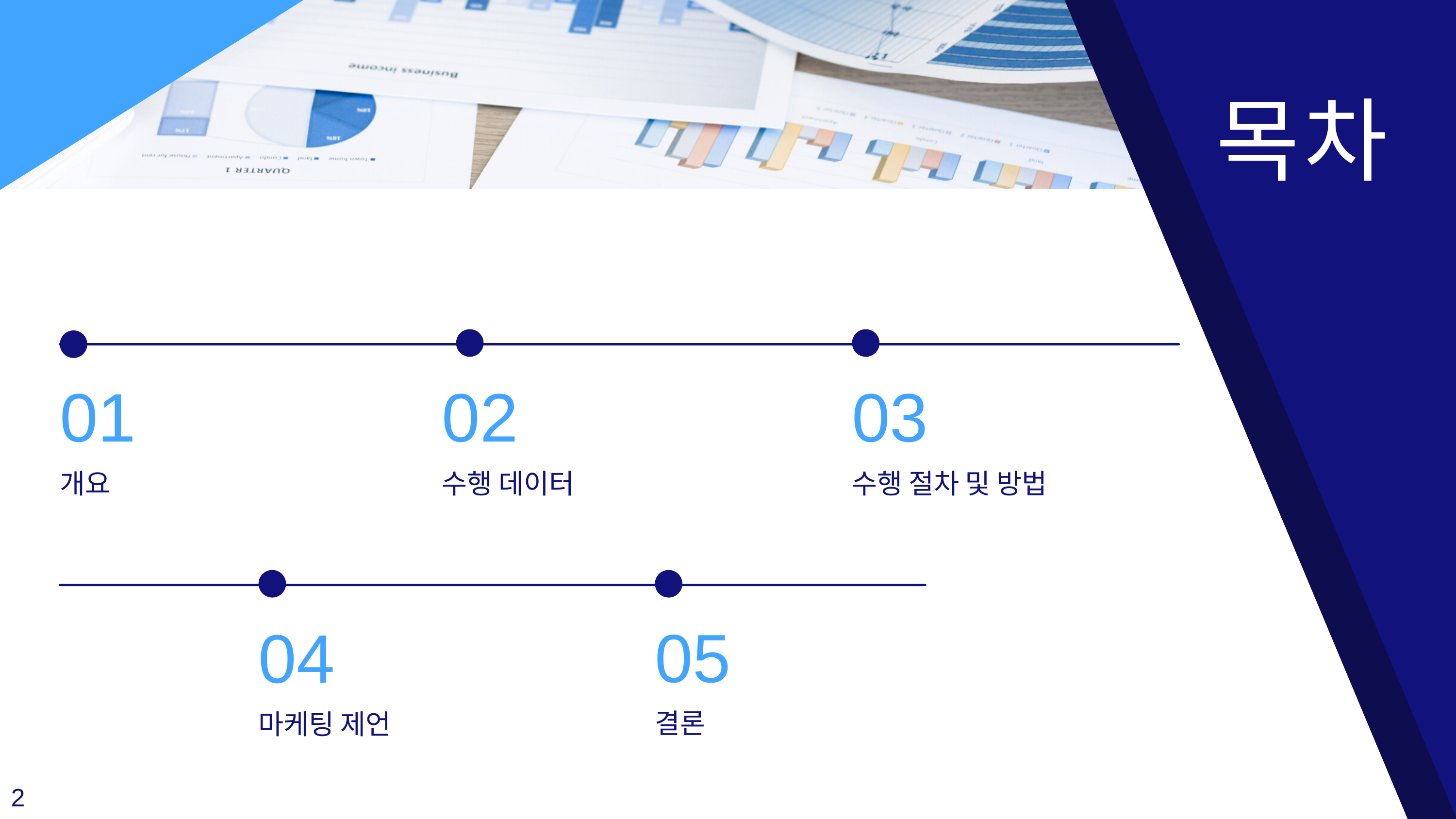

목차

01
02
03
개요
수행 데이터
수행 절차 및 방법

05
04
마케팅 제언
결론
2